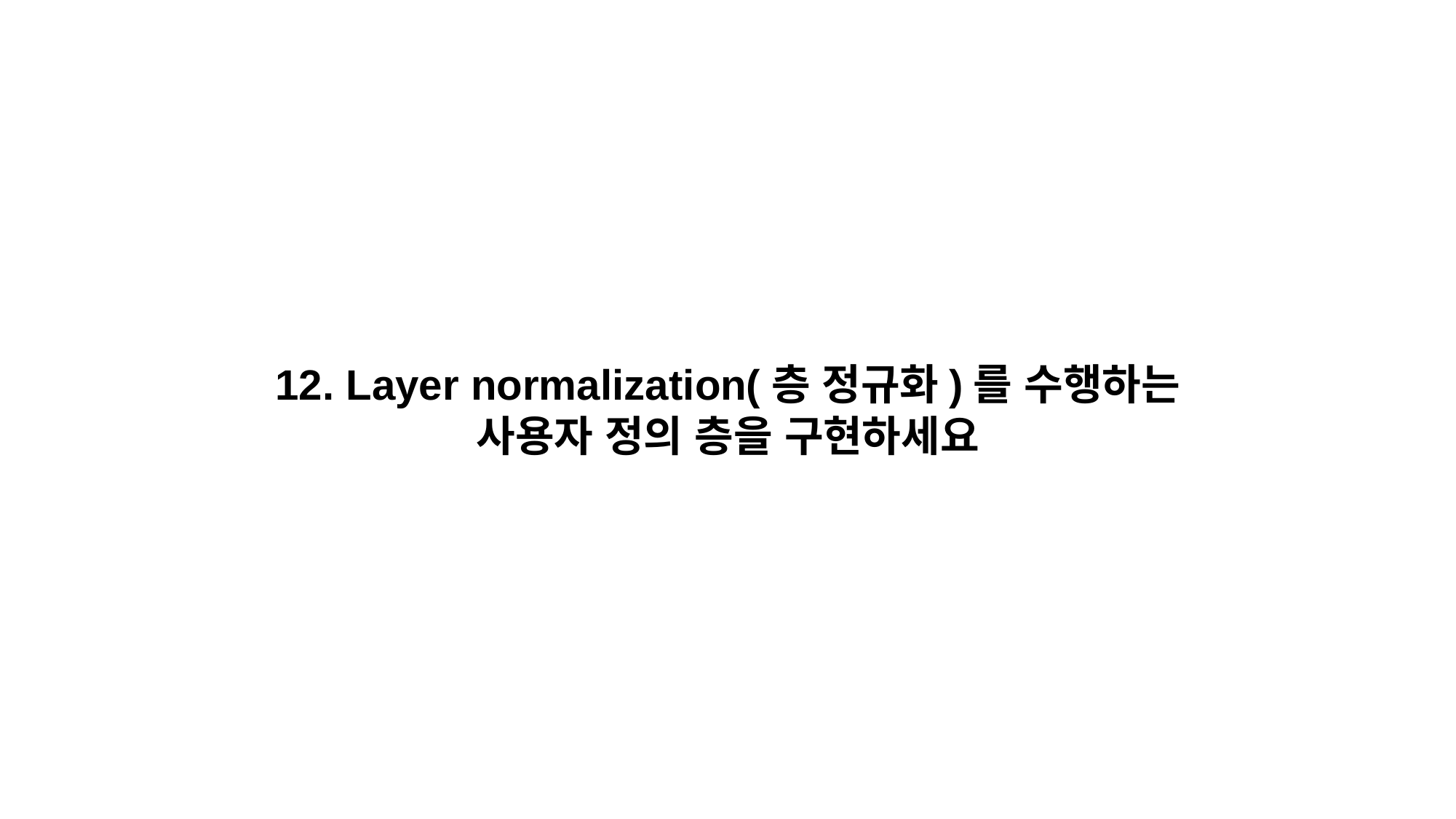

12. Layer normalization(층 정규화)를 수행하는
사용자 정의 층을 구현하세요